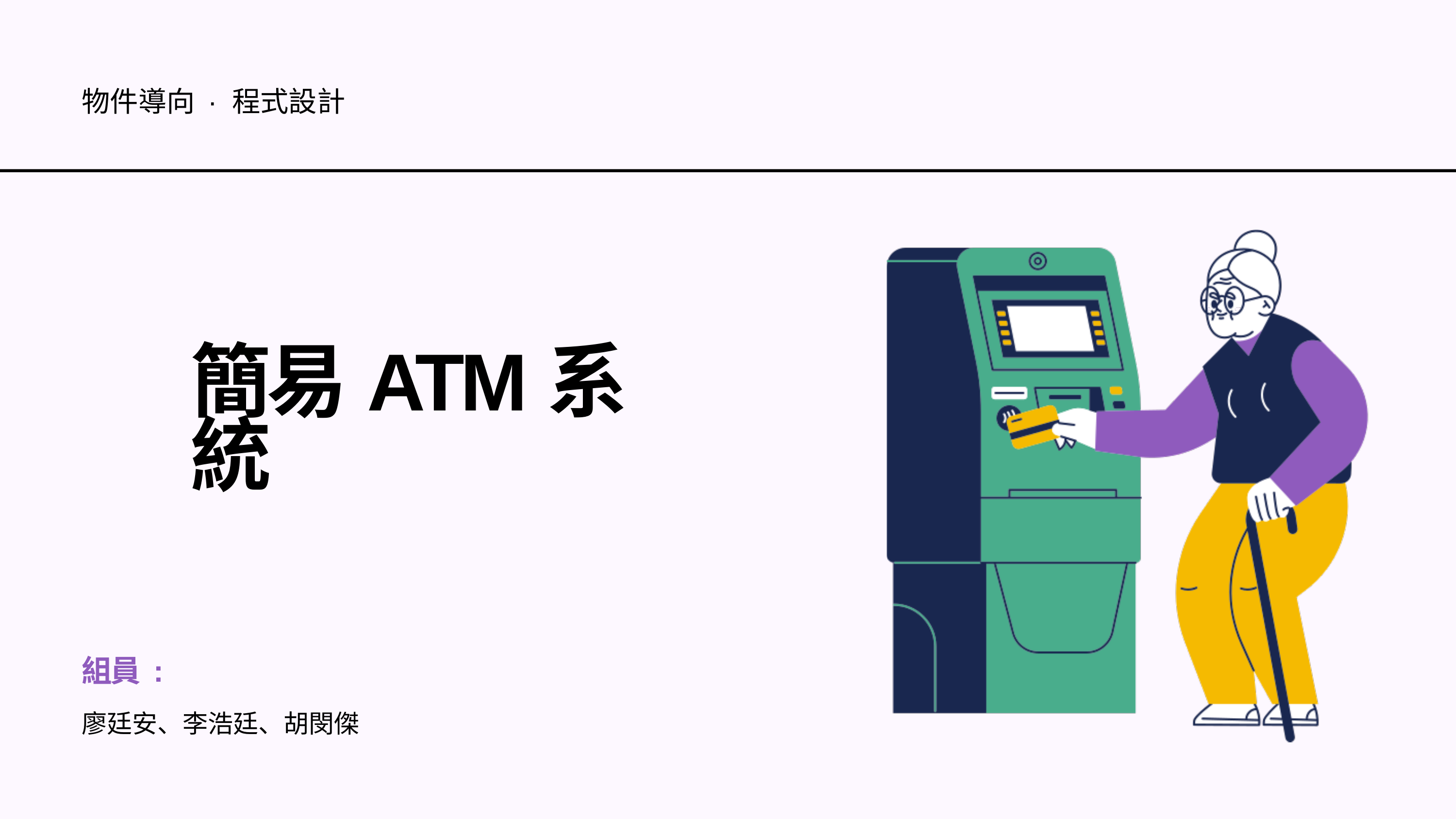

物件導向 · 程式設計

簡易ATM系統
組員 :
廖廷安、李浩廷、胡閔傑